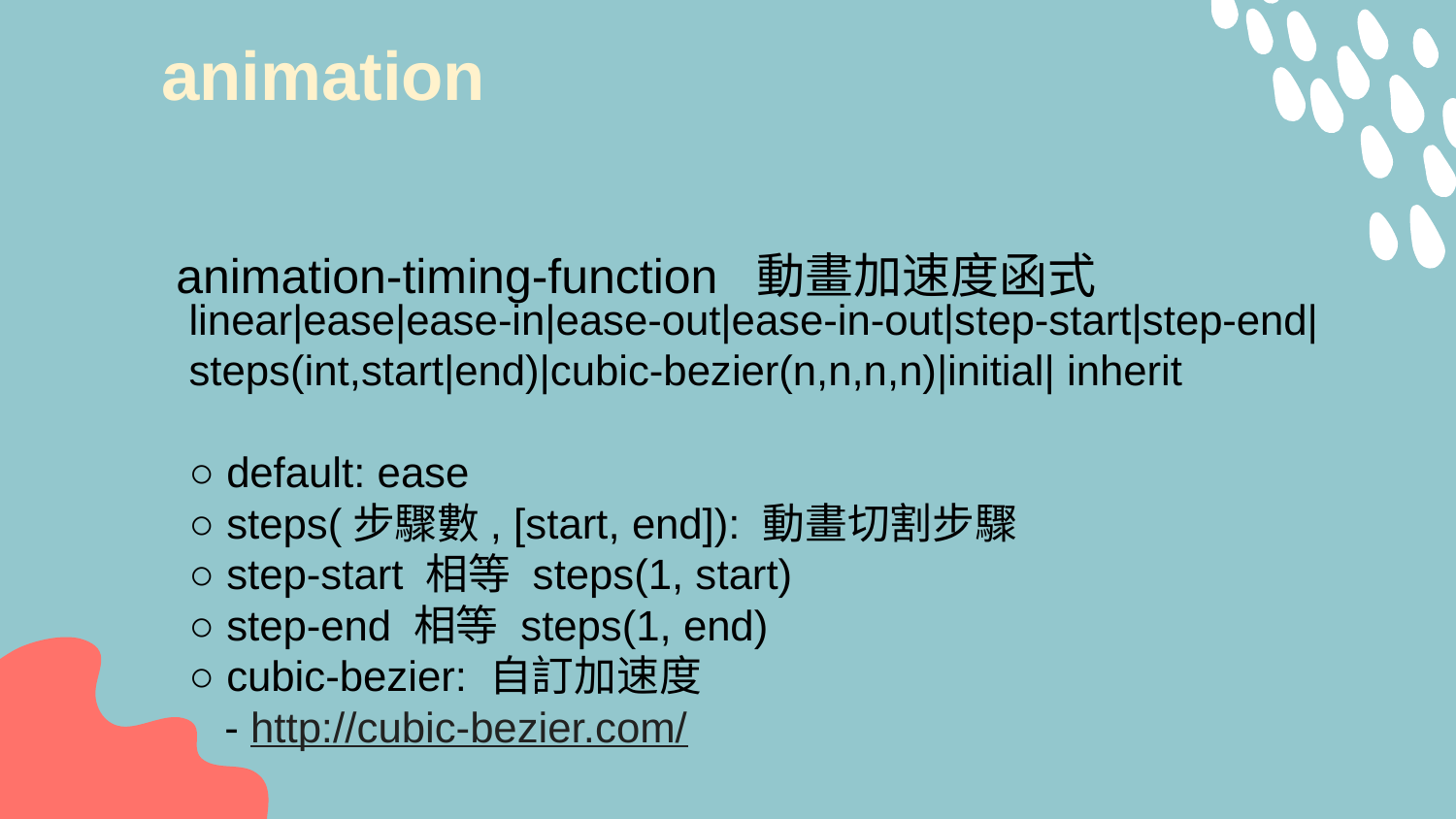

# animation
animation-timing-function  動畫加速度函式
linear|ease|ease-in|ease-out|ease-in-out|step-start|step-end|steps(int,start|end)|cubic-bezier(n,n,n,n)|initial| inherit

○ default: ease
○ steps(步驟數, [start, end]): 動畫切割步驟
○ step-start 相等 steps(1, start)
○ step-end 相等 steps(1, end)
○ cubic-bezier: 自訂加速度
   - http://cubic-bezier.com/